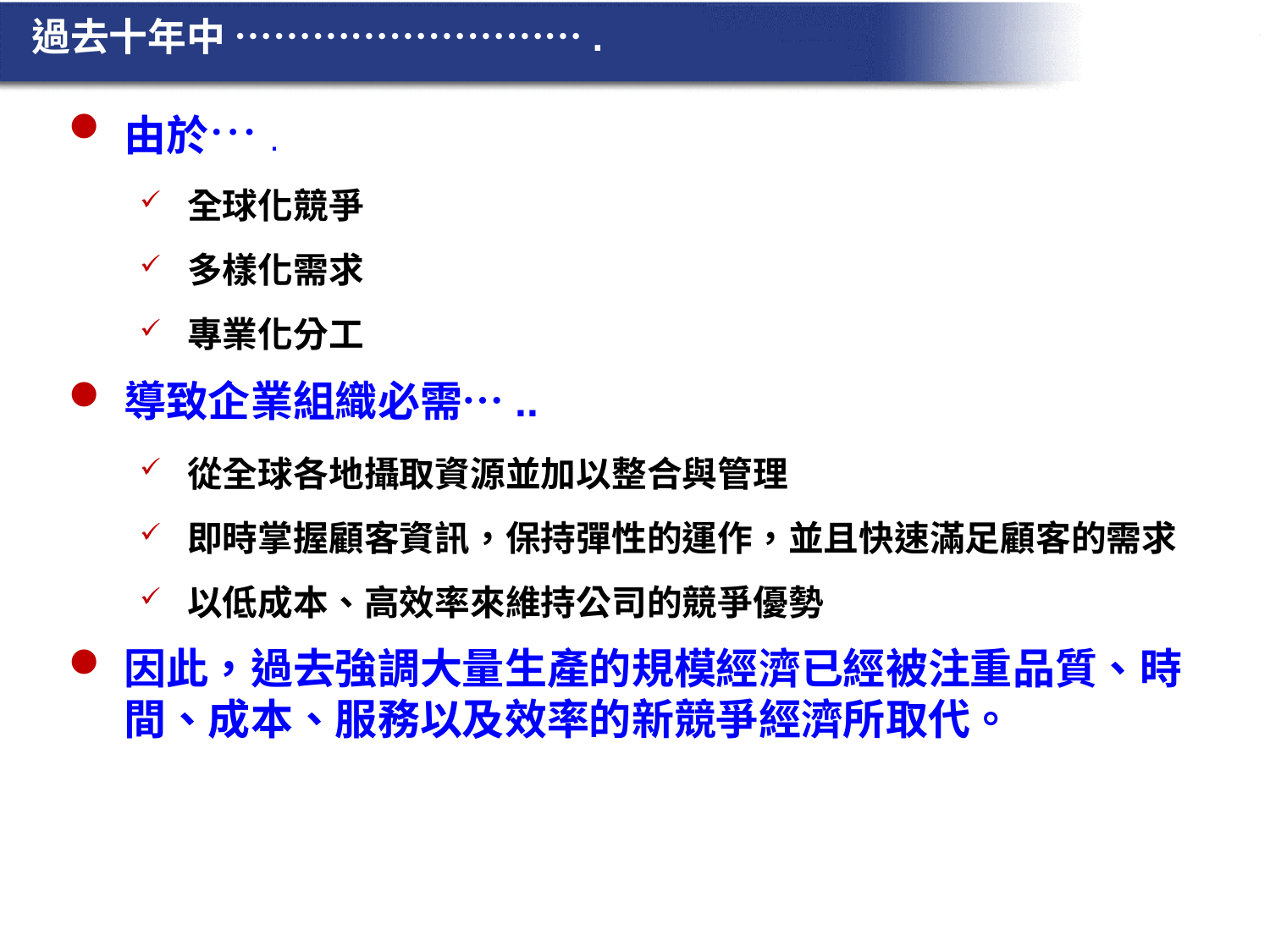

過去十年中 ……………………….
由於….
全球化競爭
多樣化需求
專業化分工
導致企業組織必需…..
從全球各地攝取資源並加以整合與管理
即時掌握顧客資訊，保持彈性的運作，並且快速滿足顧客的需求
以低成本、高效率來維持公司的競爭優勢
因此，過去強調大量生產的規模經濟已經被注重品質、時間、成本、服務以及效率的新競爭經濟所取代。